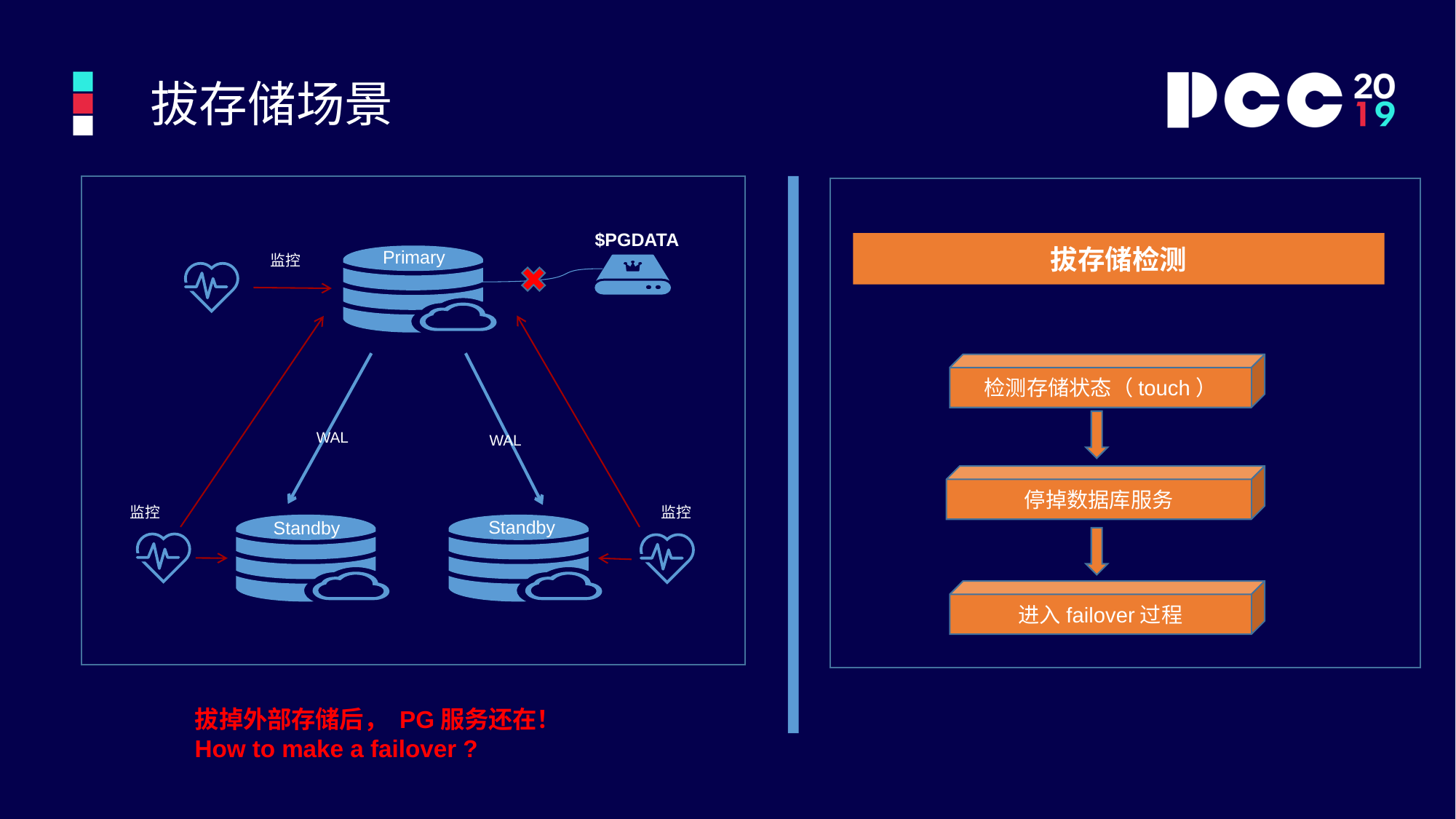

拔存储场景

$PGDATA
拔存储检测
Primary

监控

检测存储状态（touch）

WAL
WAL
停掉数据库服务
监控
监控
Standby
Standby

进入failover过程
拔掉外部存储后， PG服务还在！
How to make a failover ?